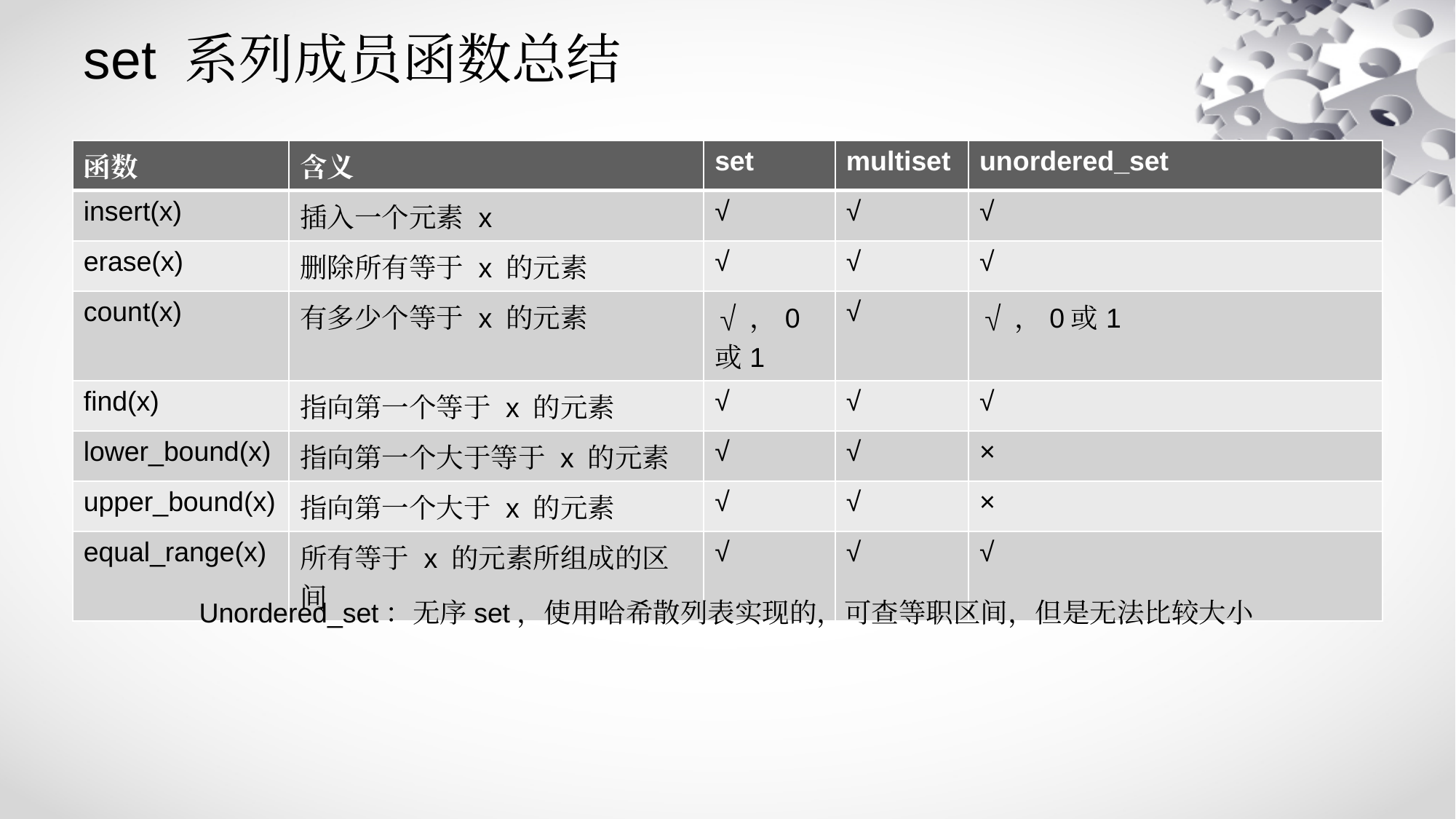

# set 系列成员函数总结
| 函数 | 含义 | set | multiset | unordered\_set |
| --- | --- | --- | --- | --- |
| insert(x) | 插入一个元素 x | √ | √ | √ |
| erase(x) | 删除所有等于 x 的元素 | √ | √ | √ |
| count(x) | 有多少个等于 x 的元素 | √，0或1 | √ | √，0或1 |
| find(x) | 指向第一个等于 x 的元素 | √ | √ | √ |
| lower\_bound(x) | 指向第一个大于等于 x 的元素 | √ | √ | × |
| upper\_bound(x) | 指向第一个大于 x 的元素 | √ | √ | × |
| equal\_range(x) | 所有等于 x 的元素所组成的区间 | √ | √ | √ |
Unordered_set：无序set，使用哈希散列表实现的，可查等职区间，但是无法比较大小